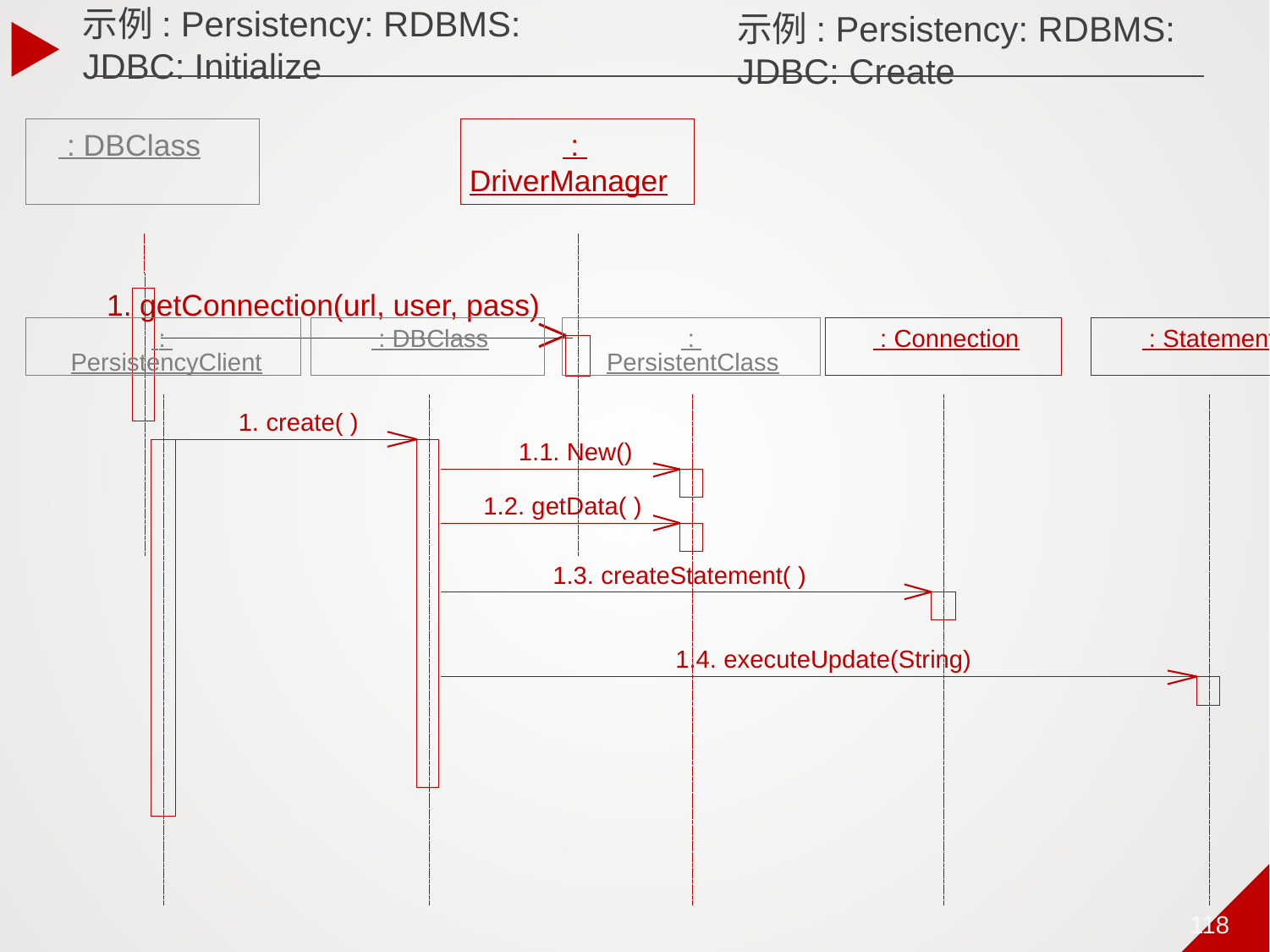

示例: Persistency: RDBMS: JDBC: Initialize
示例: Persistency: RDBMS: JDBC: Create

 : DBClass
 :
DriverManager

1. getConnection(url, user, pass)

 :
 : DBClass
 :
 : Connection
 : Statement
PersistencyClient
PersistentClass

1. create( )

1.1. New()

1.2. getData( )

1.3. createStatement( )

1.4. executeUpdate(String)